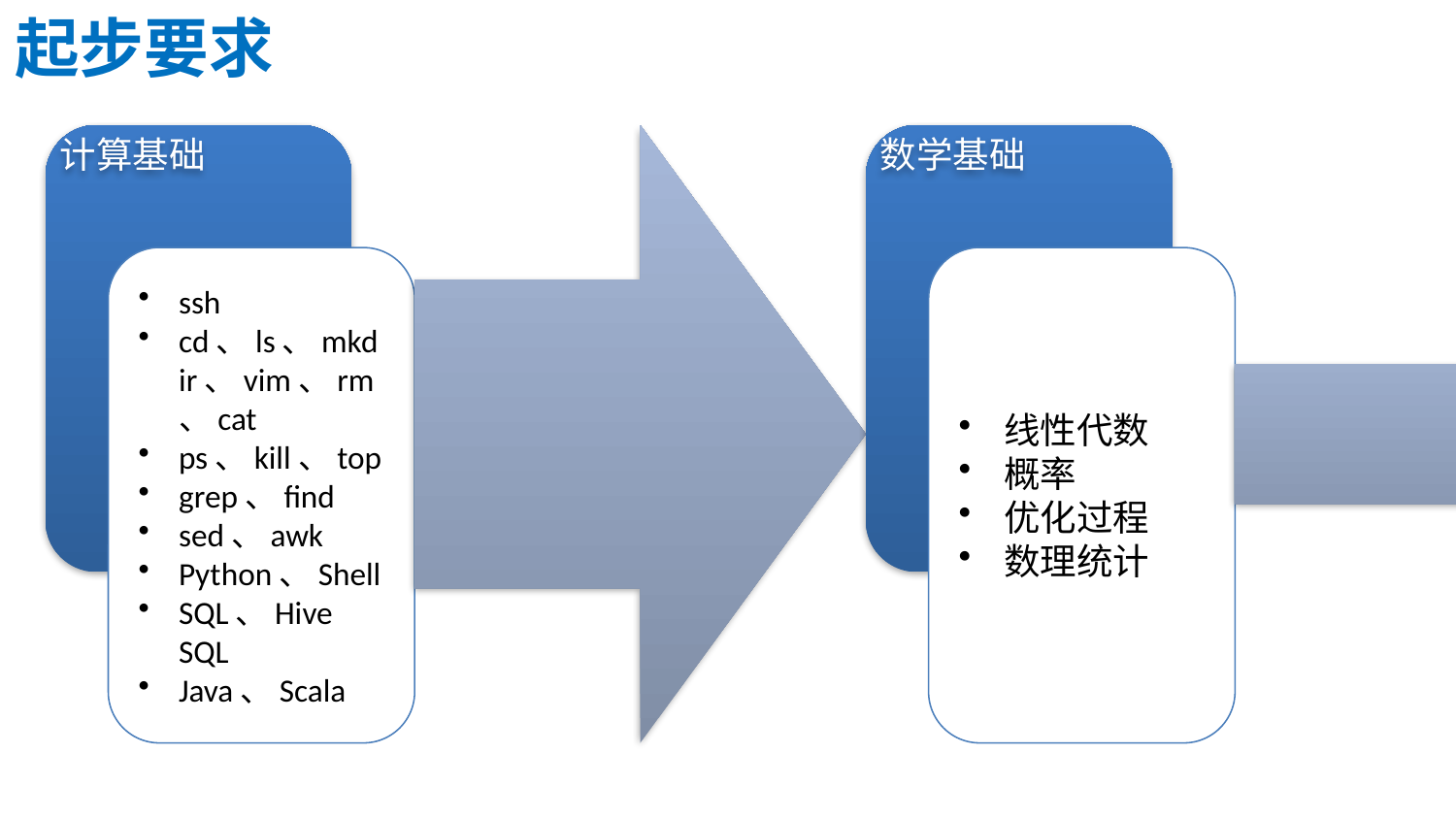

起步要求

计算基础
ssh
数学基础
线性代数
cd、ls、mkdir、vim、rm、cat
ps、kill、top
grep、find
sed、awk
Python、Shell
SQL、Hive SQL
Java、Scala
概率
数理统计
优化过程